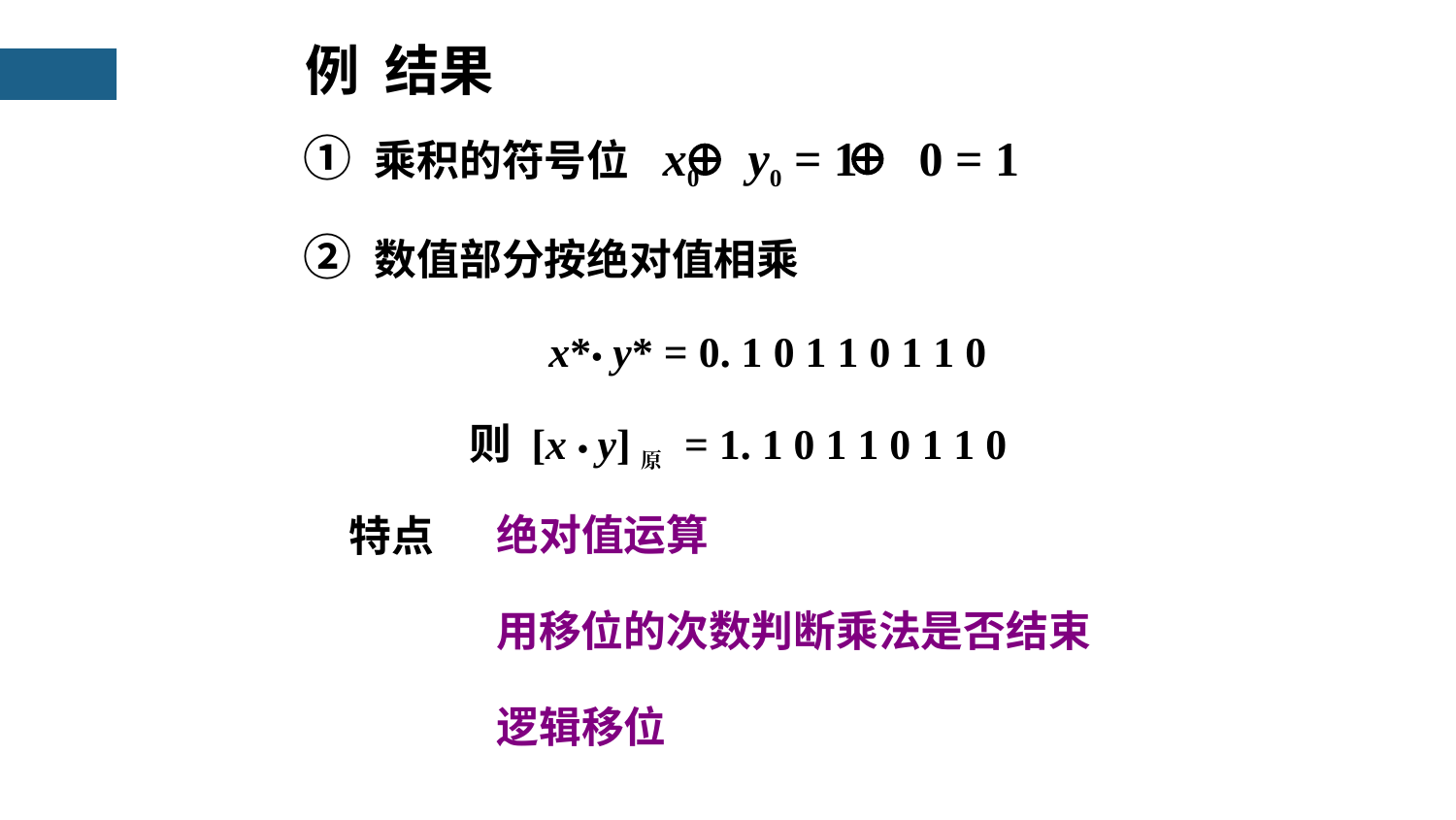

例  结果
① 乘积的符号位  x0    y0 = 1     0 = 1

② 数值部分按绝对值相乘
x*• y* = 0. 1 0 1 1 0 1 1 0
则 [x • y]原  = 1. 1 0 1 1 0 1 1 0
绝对值运算
特点
用移位的次数判断乘法是否结束
逻辑移位